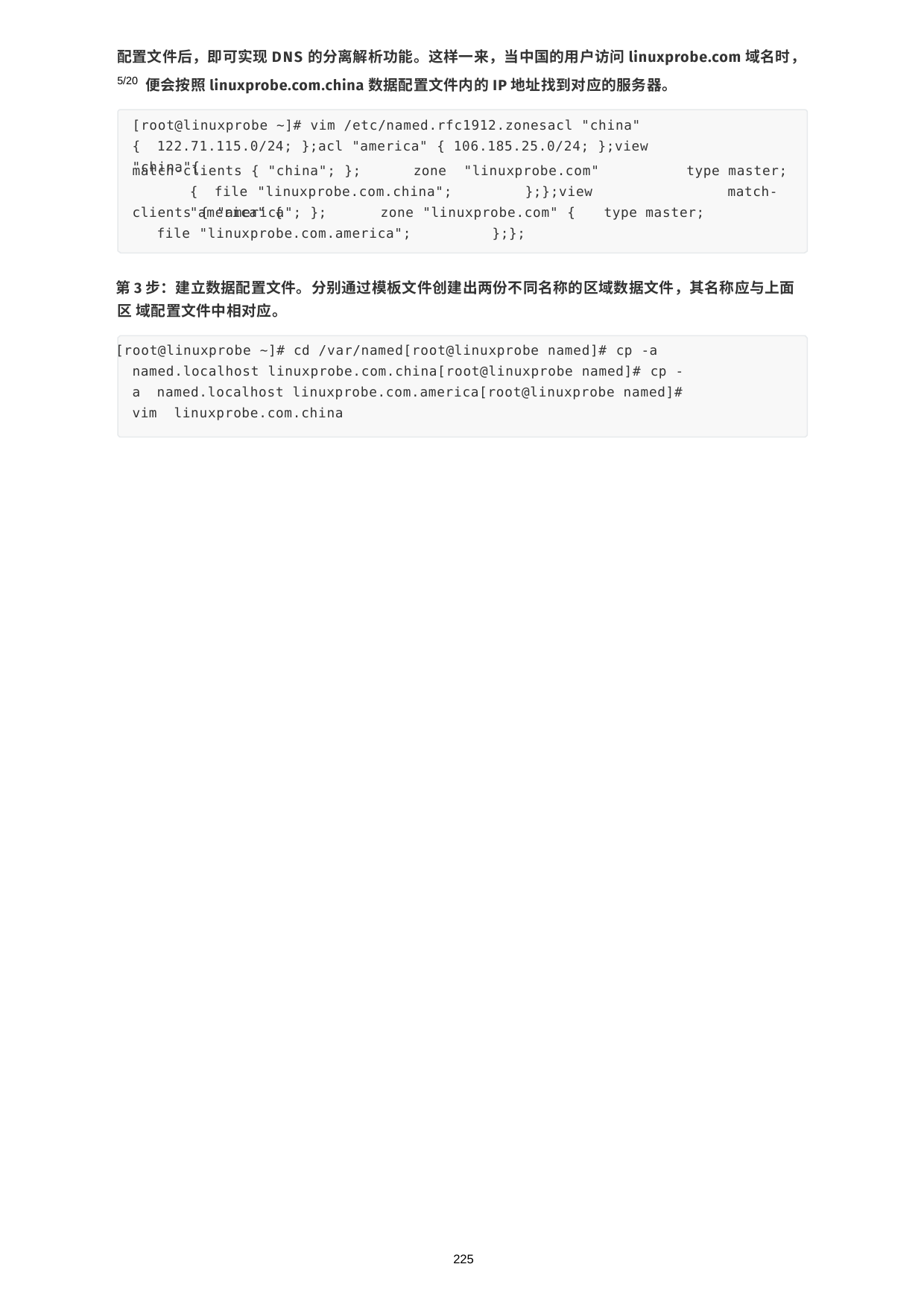

配置文件后，即可实现DNS的分离解析功能。这样一来，当中国的用户访问linuxprobe.com域名时，5/20 便会按照linuxprobe.com.china数据配置文件内的IP地址找到对应的服务器。

[root@linuxprobe ~]# vim /etc/named.rfc1912.zonesacl "china" {  122.71.115.0/24; };acl "america" { 106.185.25.0/24; };view "china"{

match-clients { "china"; };	zone  "linuxprobe.com"  {  file "linuxprobe.com.china";	};};view "america" {
type master;
match-
clients { "america"; };	zone "linuxprobe.com" {	type master;  file "linuxprobe.com.america";	};};

第3步：建立数据配置文件。分别通过模板文件创建出两份不同名称的区域数据文件，其名称应与上面区 域配置文件中相对应。

[root@linuxprobe ~]# cd /var/named[root@linuxprobe named]# cp -a  named.localhost linuxprobe.com.china[root@linuxprobe named]# cp -a  named.localhost linuxprobe.com.america[root@linuxprobe named]# vim  linuxprobe.com.china

225